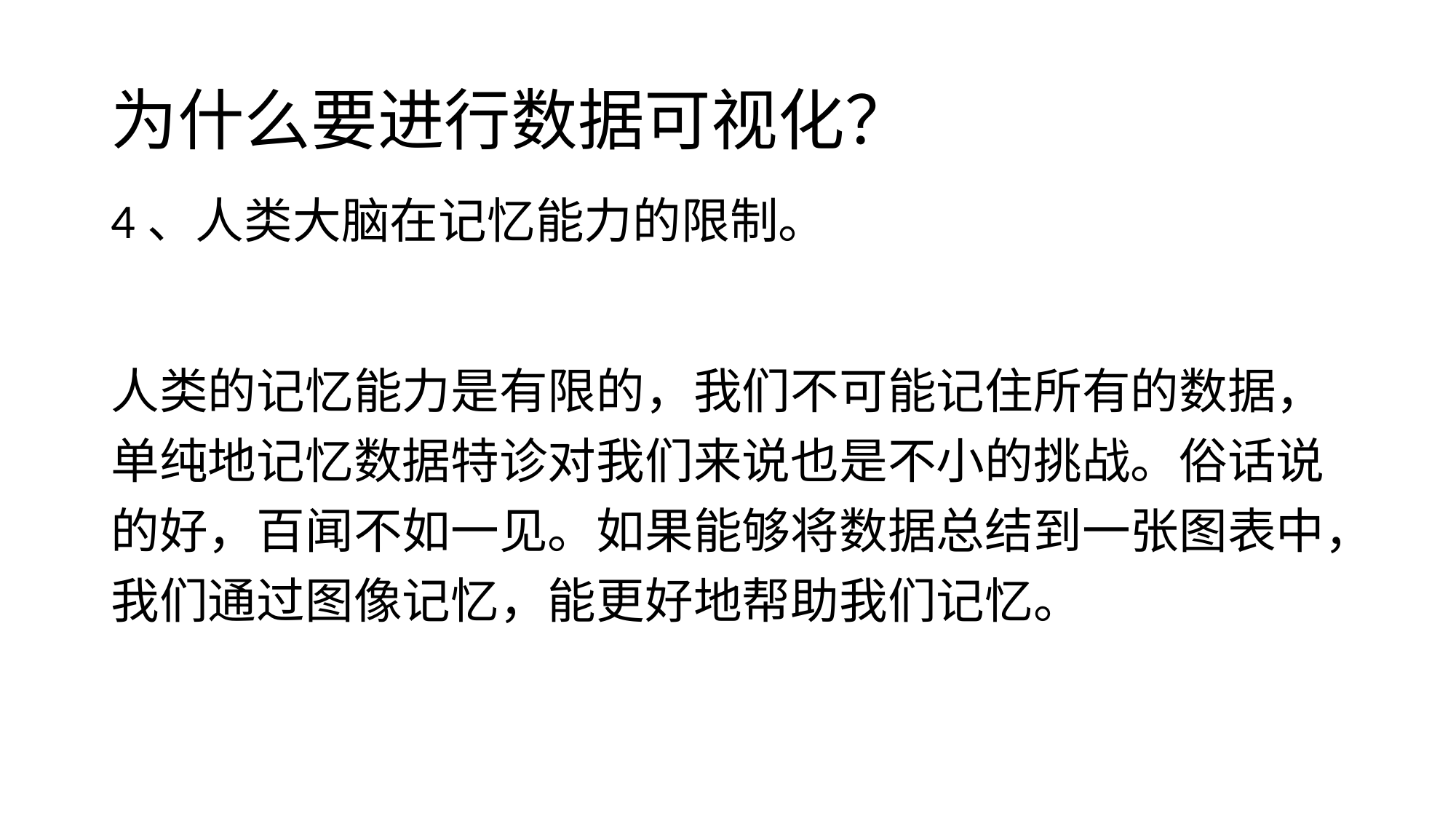

# 为什么要进行数据可视化？
4、人类大脑在记忆能力的限制。

人类的记忆能力是有限的，我们不可能记住所有的数据，单纯地记忆数据特诊对我们来说也是不小的挑战。俗话说的好，百闻不如一见。如果能够将数据总结到一张图表中，我们通过图像记忆，能更好地帮助我们记忆。